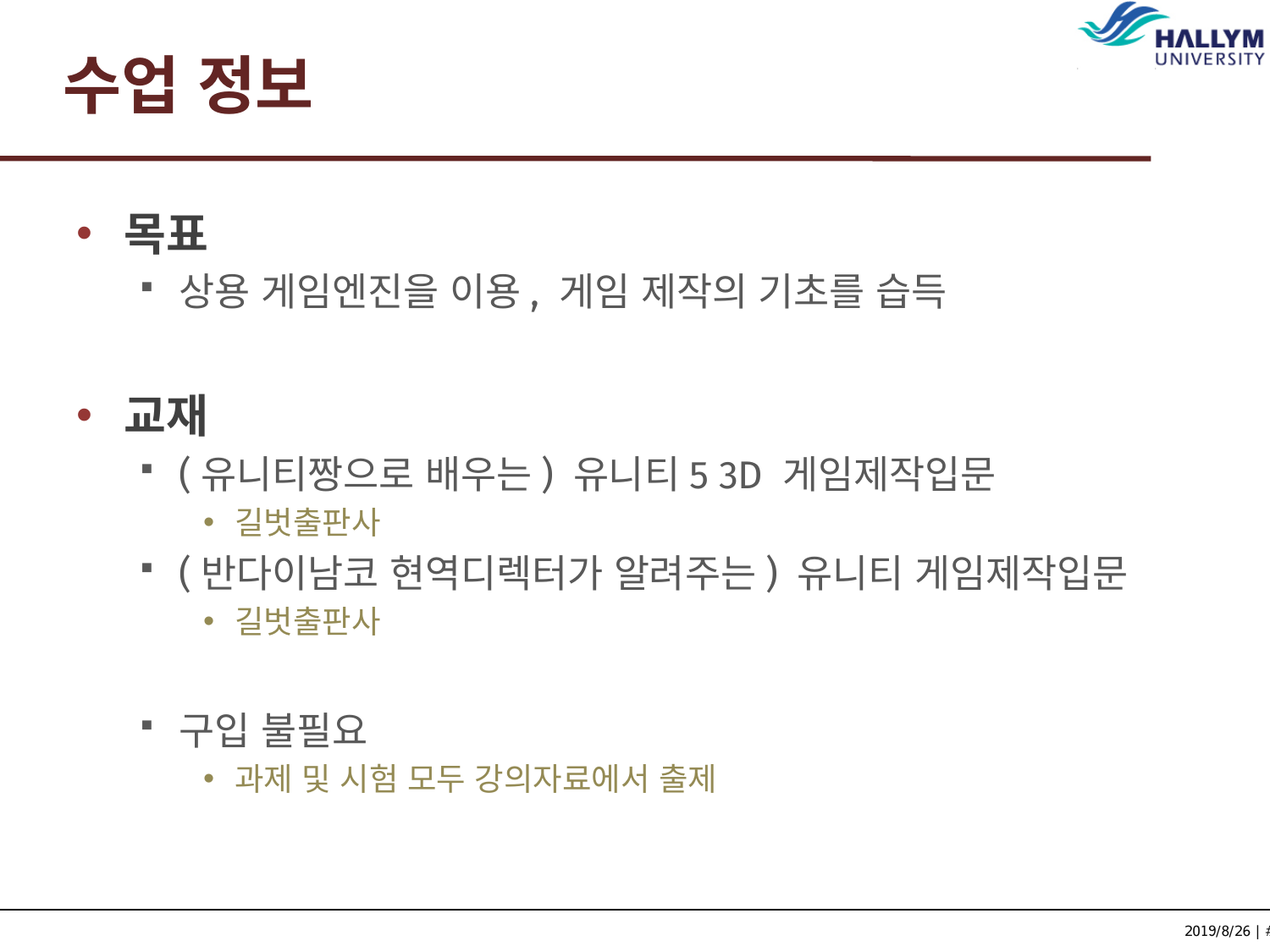

# 수업 정보
목표
상용 게임엔진을 이용, 게임 제작의 기초를 습득

교재
(유니티짱으로 배우는) 유니티5 3D 게임제작입문
길벗출판사
(반다이남코 현역디렉터가 알려주는) 유니티 게임제작입문
길벗출판사

구입 불필요
과제 및 시험 모두 강의자료에서 출제